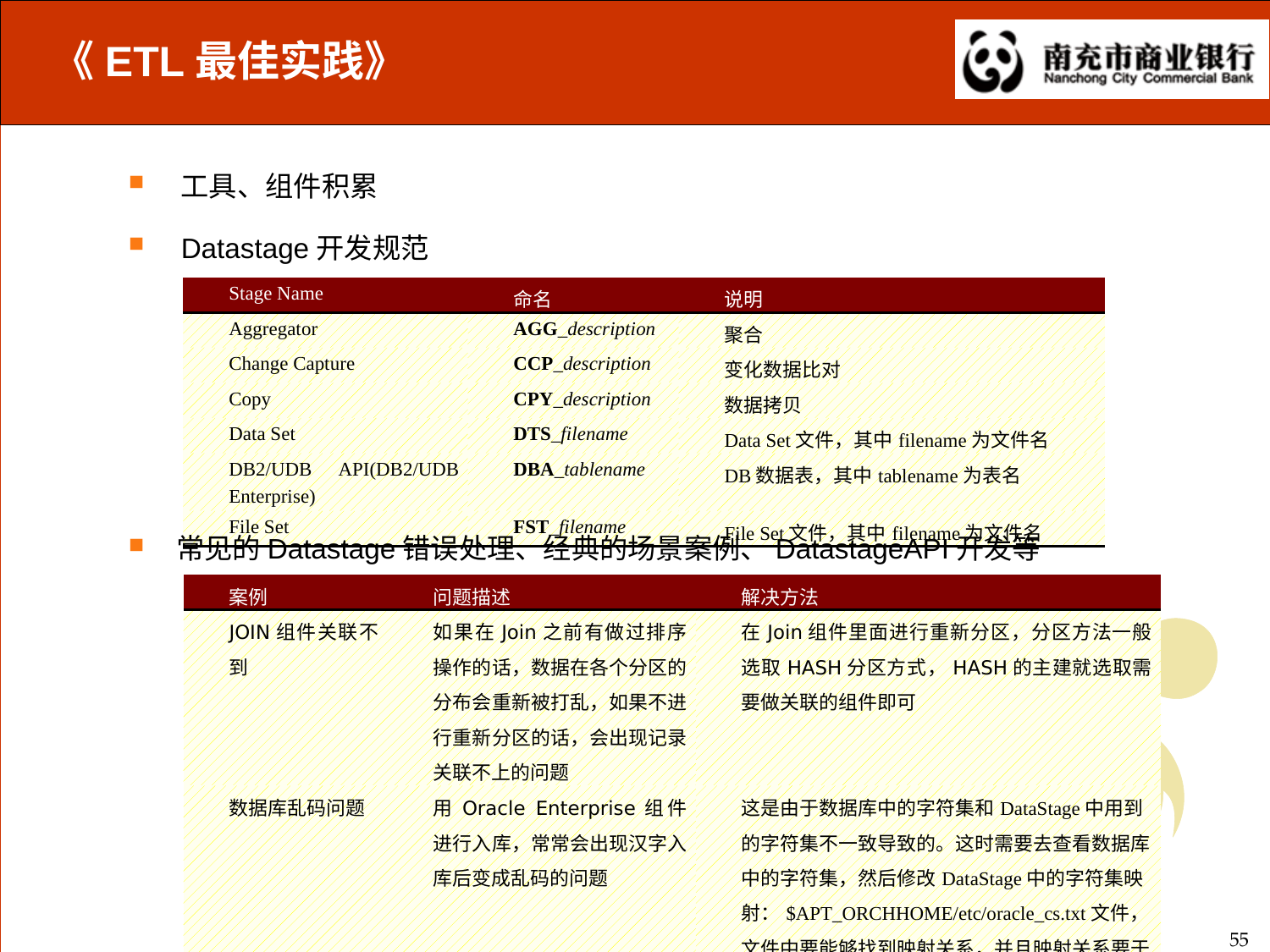

《ETL最佳实践》

工具、组件积累
Datastage开发规范
| Stage Name | 命名 | 说明 |
| --- | --- | --- |
| Aggregator | AGG\_description | 聚合 |
| Change Capture | CCP\_description | 变化数据比对 |
| Copy | CPY\_description | 数据拷贝 |
| Data Set | DTS\_filename | Data Set文件，其中filename为文件名 |
| DB2/UDB API(DB2/UDB Enterprise) | DBA\_tablename | DB数据表，其中tablename为表名 |
| File Set | FST\_filename | File Set文件，其中filename为文件名 |
常见的Datastage错误处理、经典的场景案例、DatastageAPI开发等
| 案例 | 问题描述 | 解决方法 |
| --- | --- | --- |
| JOIN组件关联不到 | 如果在Join之前有做过排序操作的话，数据在各个分区的分布会重新被打乱，如果不进行重新分区的话，会出现记录关联不上的问题 | 在Join组件里面进行重新分区，分区方法一般选取HASH分区方式，HASH的主建就选取需要做关联的组件即可 |
| 数据库乱码问题 | 用Oracle Enterprise组件进行入库，常常会出现汉字入库后变成乱码的问题 | 这是由于数据库中的字符集和DataStage中用到的字符集不一致导致的。这时需要去查看数据库中的字符集，然后修改DataStage中的字符集映射：$APT\_ORCHHOME/etc/oracle\_cs.txt文件，文件中要能够找到映射关系，并且映射关系要于数据库中相符。 |
55
55